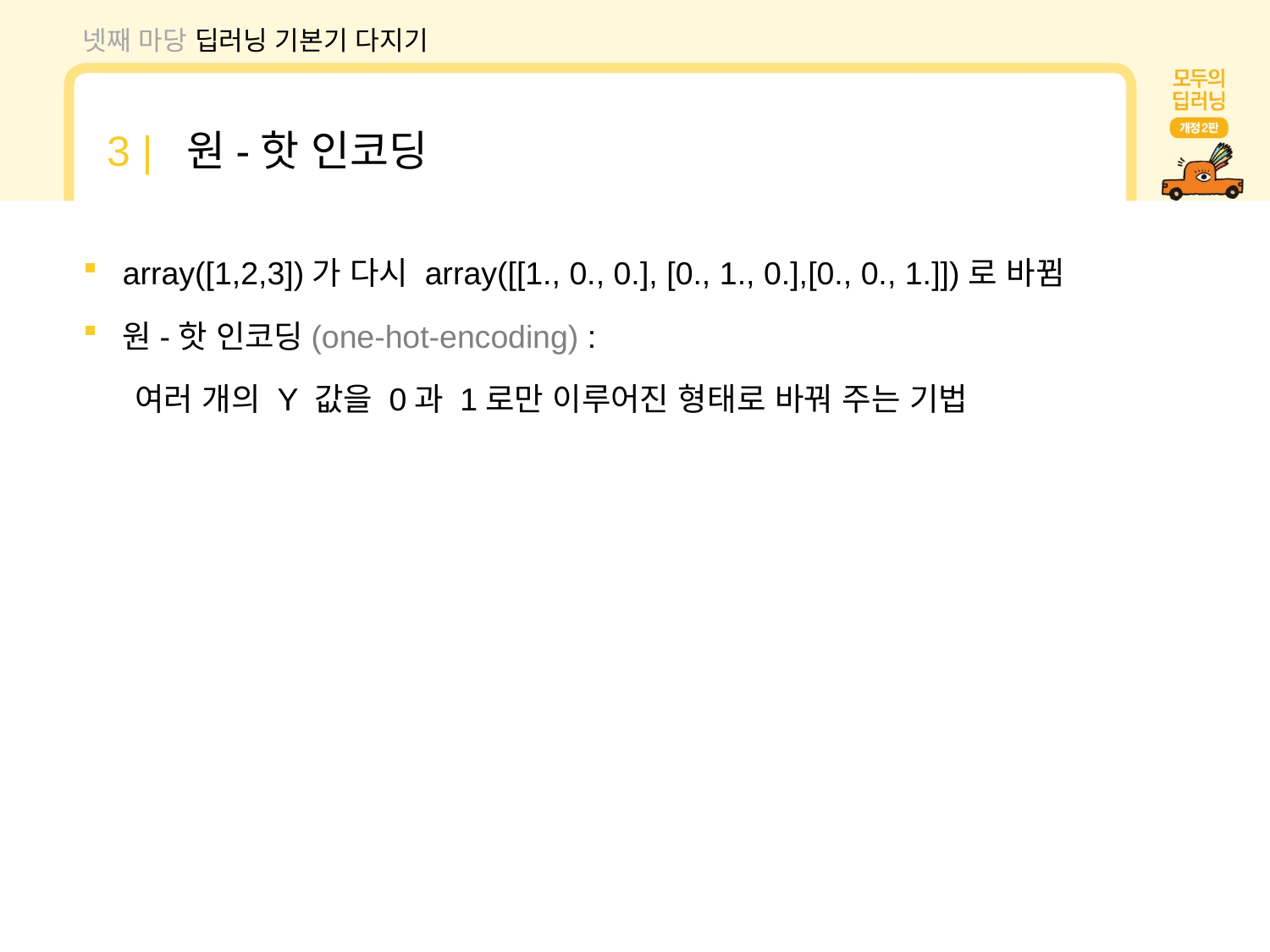

넷째 마당 딥러닝 기본기 다지기
3 |  원-핫 인코딩
array([1,2,3])가 다시 array([[1., 0., 0.], [0., 1., 0.],[0., 0., 1.]])로 바뀜
원-핫 인코딩(one-hot-encoding) :
     여러 개의 Y 값을 0과 1로만 이루어진 형태로 바꿔 주는 기법